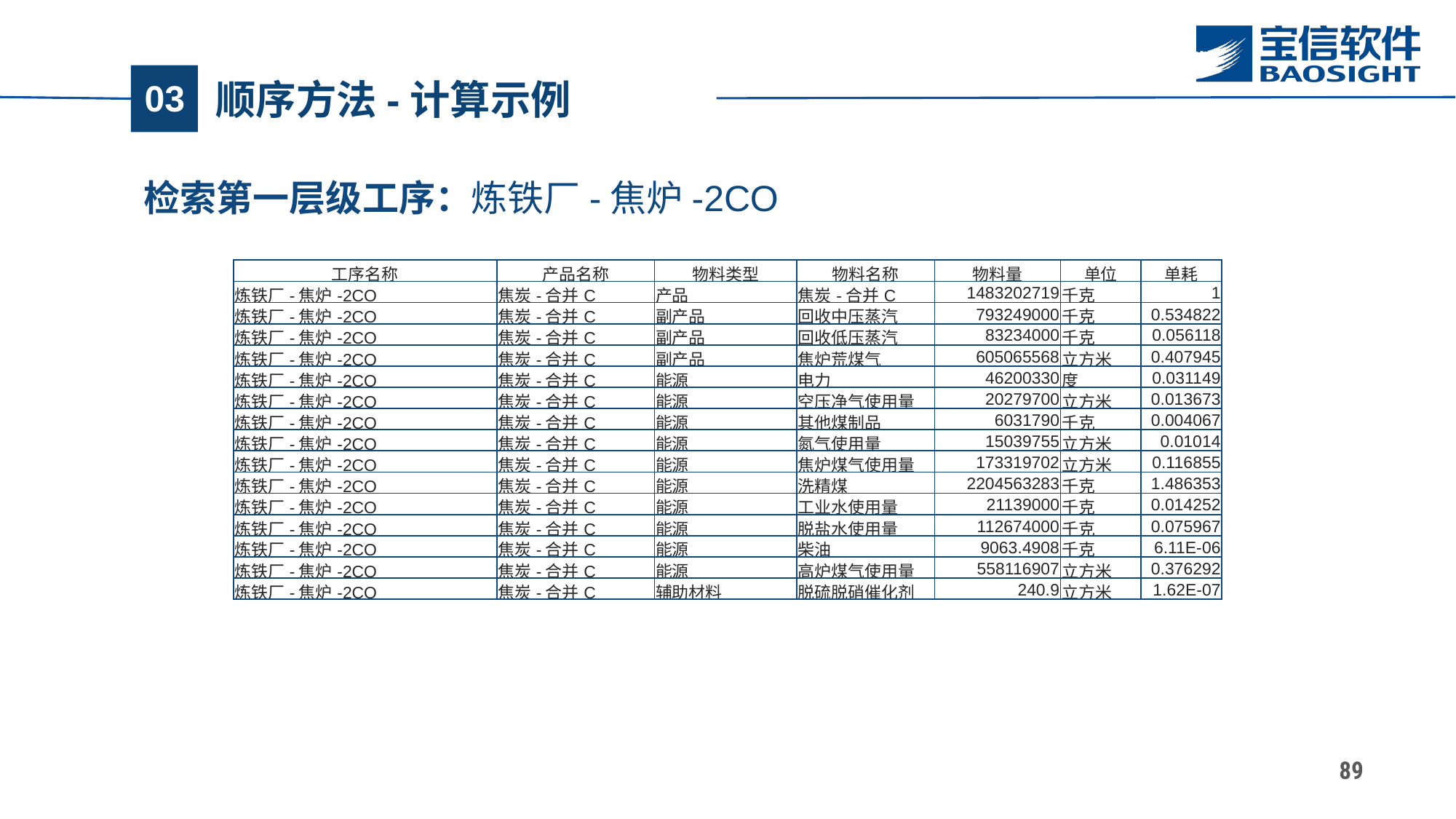

# 顺序方法-计算示例
03
检索第一层级工序：炼铁厂-焦炉-2CO
| 工序名称 | 产品名称 | 物料类型 | 物料名称 | 物料量 | 单位 | 单耗 |
| --- | --- | --- | --- | --- | --- | --- |
| 炼铁厂-焦炉-2CO | 焦炭-合并C | 产品 | 焦炭-合并C | 1483202719 | 千克 | 1 |
| 炼铁厂-焦炉-2CO | 焦炭-合并C | 副产品 | 回收中压蒸汽 | 793249000 | 千克 | 0.534822 |
| 炼铁厂-焦炉-2CO | 焦炭-合并C | 副产品 | 回收低压蒸汽 | 83234000 | 千克 | 0.056118 |
| 炼铁厂-焦炉-2CO | 焦炭-合并C | 副产品 | 焦炉荒煤气 | 605065568 | 立方米 | 0.407945 |
| 炼铁厂-焦炉-2CO | 焦炭-合并C | 能源 | 电力 | 46200330 | 度 | 0.031149 |
| 炼铁厂-焦炉-2CO | 焦炭-合并C | 能源 | 空压净气使用量 | 20279700 | 立方米 | 0.013673 |
| 炼铁厂-焦炉-2CO | 焦炭-合并C | 能源 | 其他煤制品 | 6031790 | 千克 | 0.004067 |
| 炼铁厂-焦炉-2CO | 焦炭-合并C | 能源 | 氮气使用量 | 15039755 | 立方米 | 0.01014 |
| 炼铁厂-焦炉-2CO | 焦炭-合并C | 能源 | 焦炉煤气使用量 | 173319702 | 立方米 | 0.116855 |
| 炼铁厂-焦炉-2CO | 焦炭-合并C | 能源 | 洗精煤 | 2204563283 | 千克 | 1.486353 |
| 炼铁厂-焦炉-2CO | 焦炭-合并C | 能源 | 工业水使用量 | 21139000 | 千克 | 0.014252 |
| 炼铁厂-焦炉-2CO | 焦炭-合并C | 能源 | 脱盐水使用量 | 112674000 | 千克 | 0.075967 |
| 炼铁厂-焦炉-2CO | 焦炭-合并C | 能源 | 柴油 | 9063.4908 | 千克 | 6.11E-06 |
| 炼铁厂-焦炉-2CO | 焦炭-合并C | 能源 | 高炉煤气使用量 | 558116907 | 立方米 | 0.376292 |
| 炼铁厂-焦炉-2CO | 焦炭-合并C | 辅助材料 | 脱硫脱硝催化剂 | 240.9 | 立方米 | 1.62E-07 |